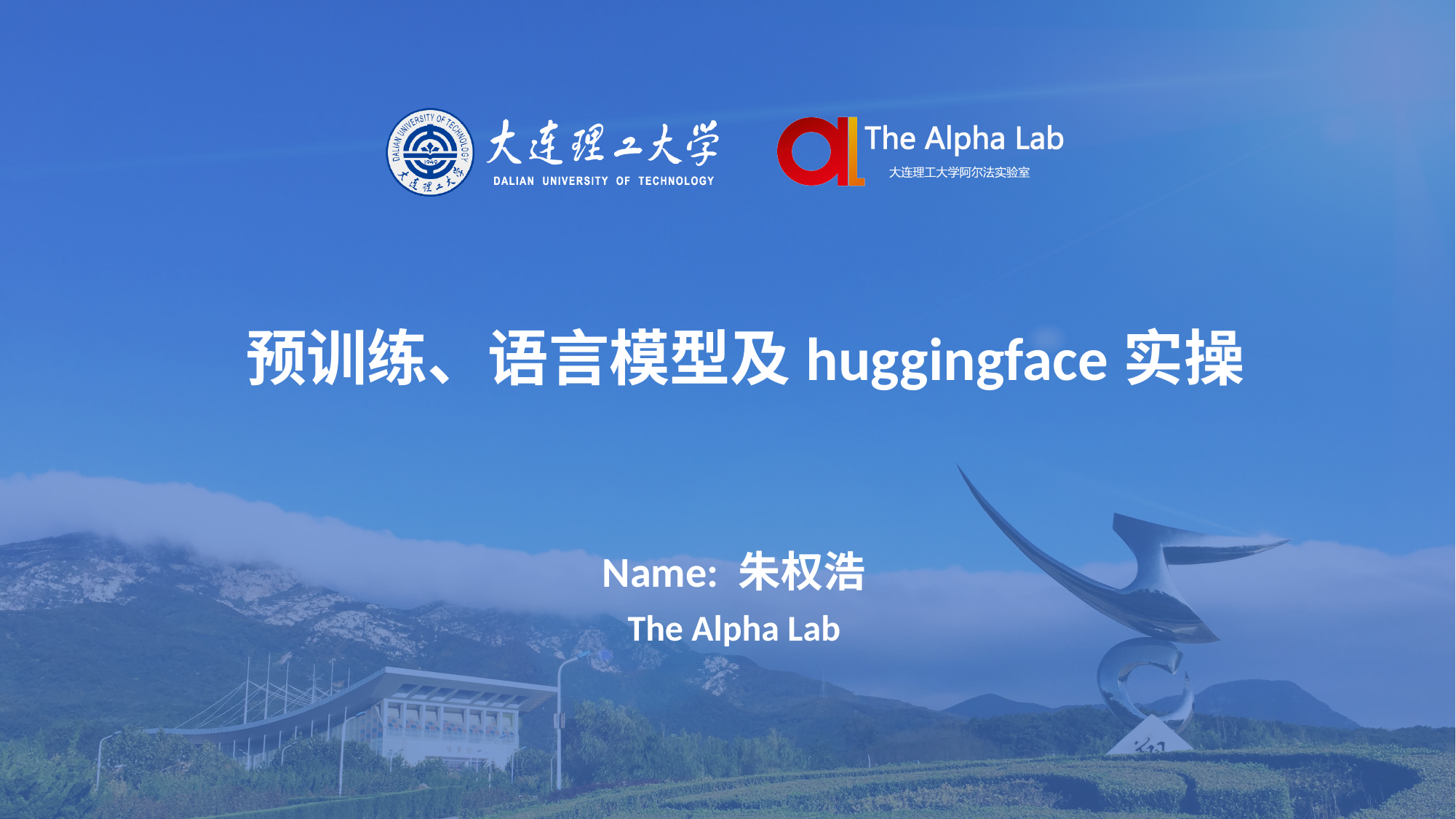

# 预训练、语言模型及huggingface实操
Name: 朱权浩
The Alpha Lab